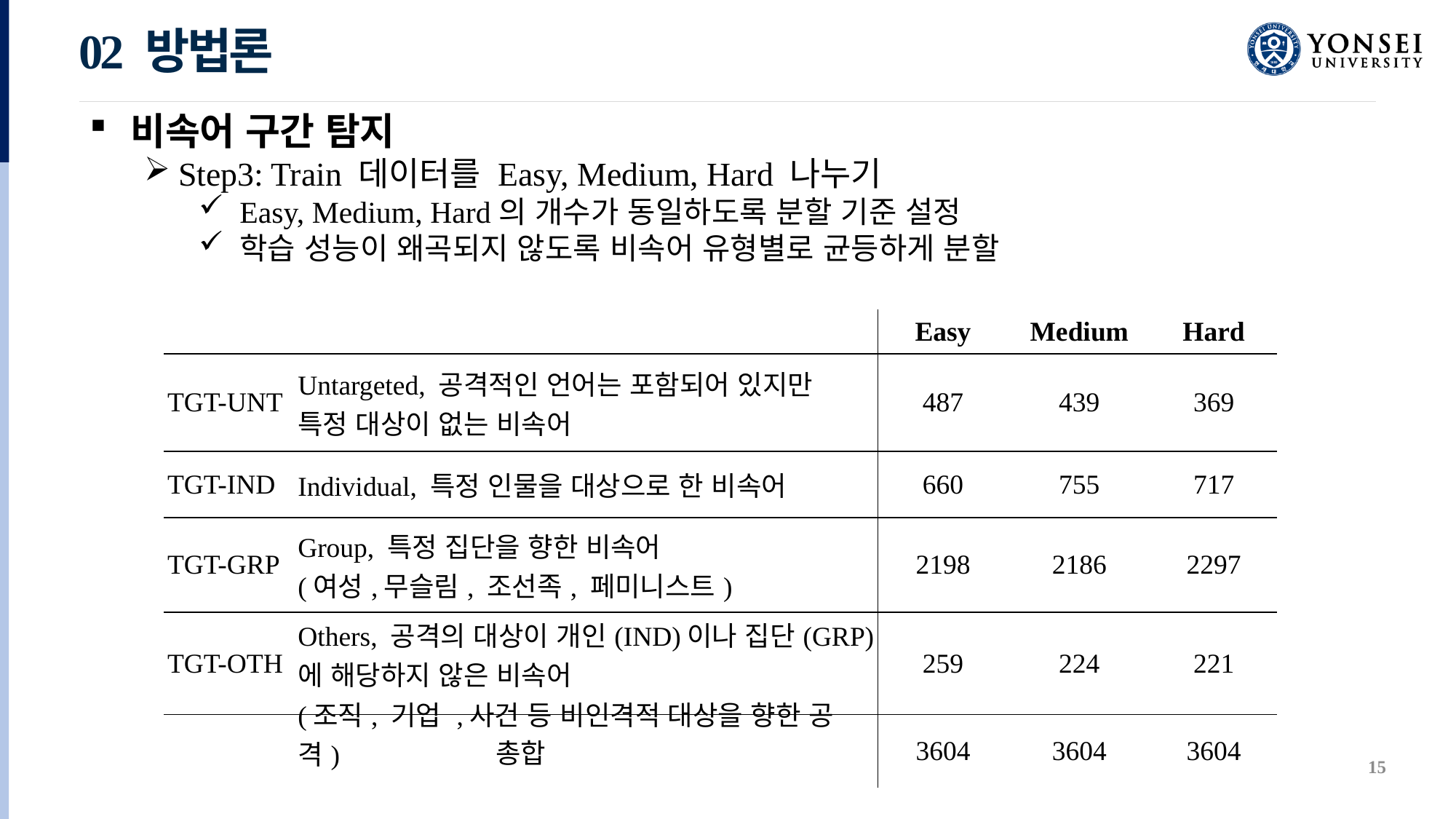

02 방법론
비속어 구간 탐지
Step3: Train 데이터를 Easy, Medium, Hard 나누기
Easy, Medium, Hard의 개수가 동일하도록 분할 기준 설정
학습 성능이 왜곡되지 않도록 비속어 유형별로 균등하게 분할
|  |  | Easy | Medium | Hard |
| --- | --- | --- | --- | --- |
| TGT-UNT | Untargeted, 공격적인 언어는 포함되어 있지만 특정 대상이 없는 비속어 | 487 | 439 | 369 |
| TGT-IND | Individual, 특정 인물을 대상으로 한 비속어 | 660 | 755 | 717 |
| TGT-GRP | Group, 특정 집단을 향한 비속어 (여성,무슬림, 조선족, 페미니스트) | 2198 | 2186 | 2297 |
| TGT-OTH | Others, 공격의 대상이 개인(IND)이나 집단(GRP)에 해당하지 않은 비속어 (조직, 기업 ,사건 등 비인격적 대상을 향한 공격) | 259 | 224 | 221 |
| 총합 |  | 3604 | 3604 | 3604 |
15